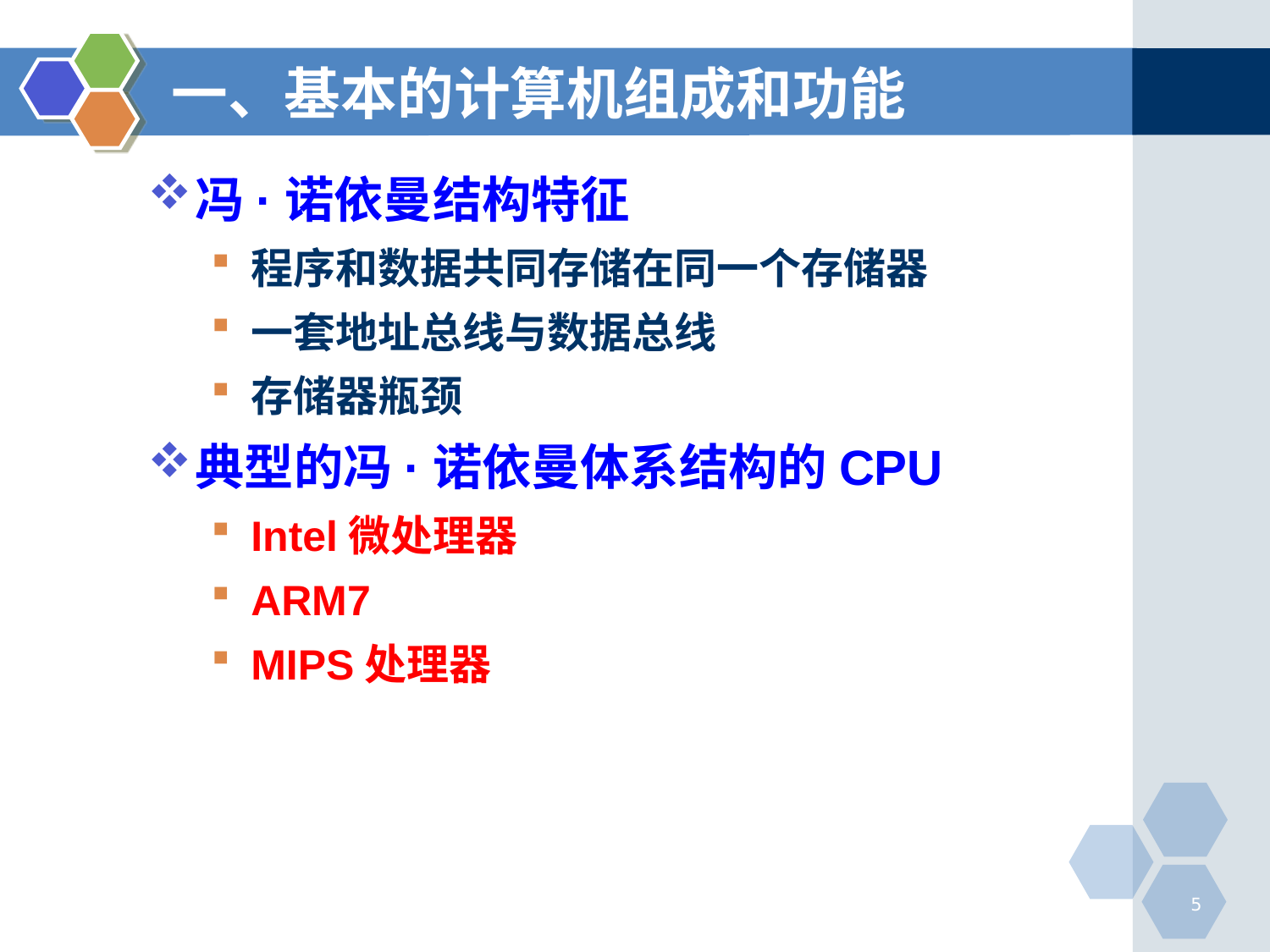

# 一、基本的计算机组成和功能
冯·诺依曼结构特征
程序和数据共同存储在同一个存储器
一套地址总线与数据总线
存储器瓶颈
典型的冯·诺依曼体系结构的CPU
Intel微处理器
ARM7
MIPS处理器

5